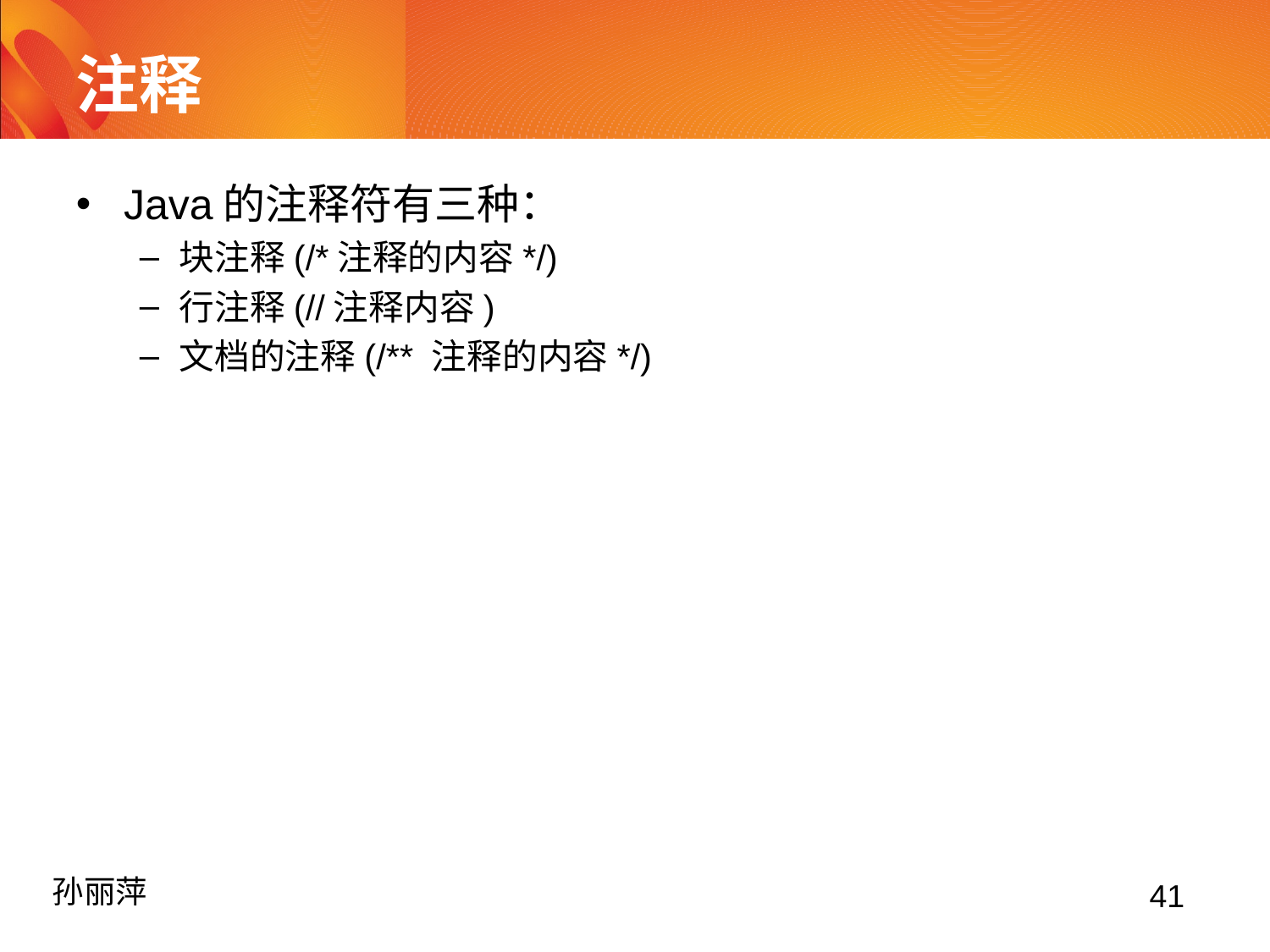

# 注释
Java的注释符有三种：
块注释(/*注释的内容*/)
行注释(//注释内容)
文档的注释(/** 注释的内容*/)